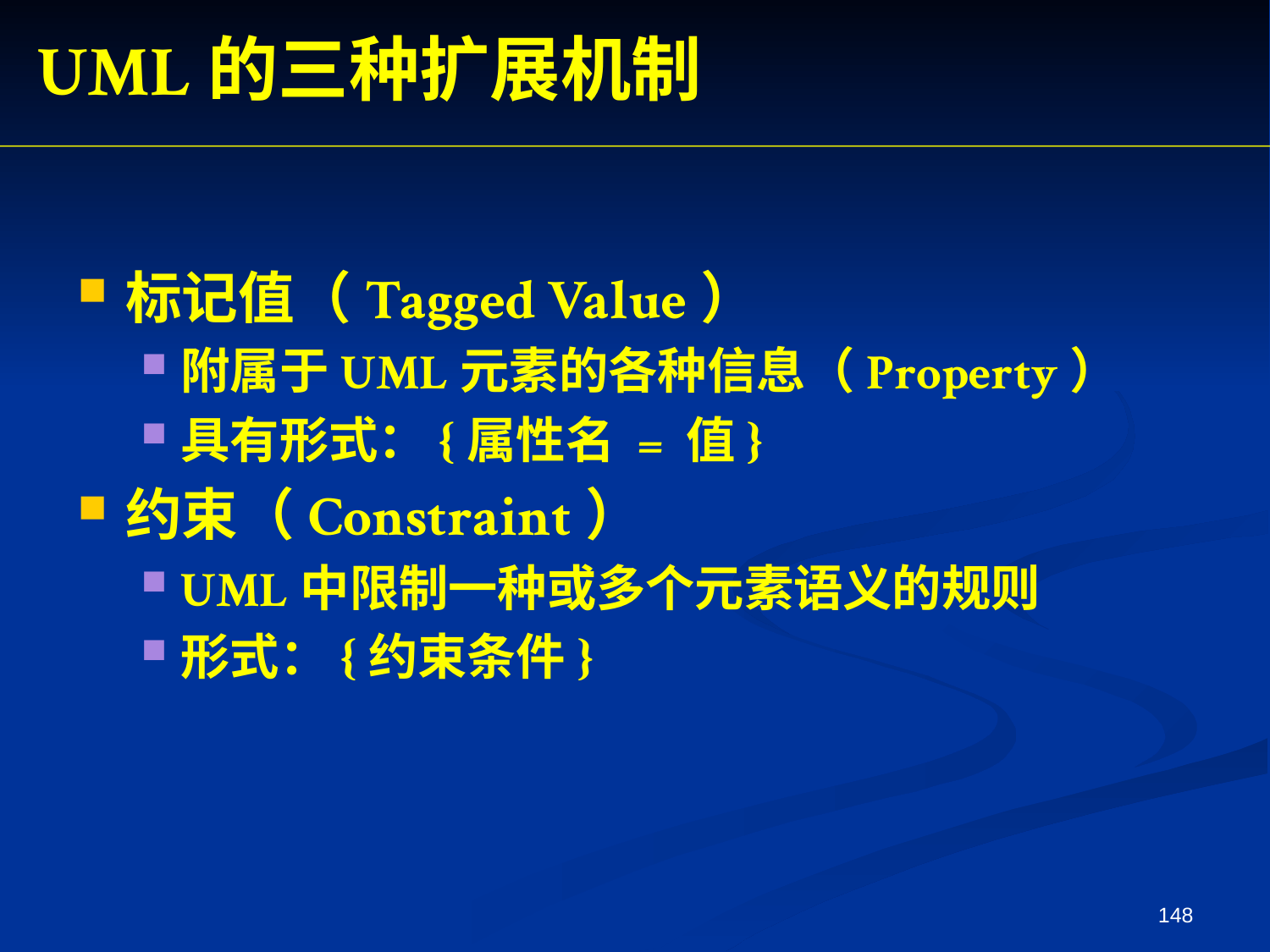

UML的三种扩展机制

标记值（Tagged Value）
附属于UML元素的各种信息（Property）
具有形式：{属性名 = 值}
约束（Constraint）
UML中限制一种或多个元素语义的规则
形式：{约束条件}
148